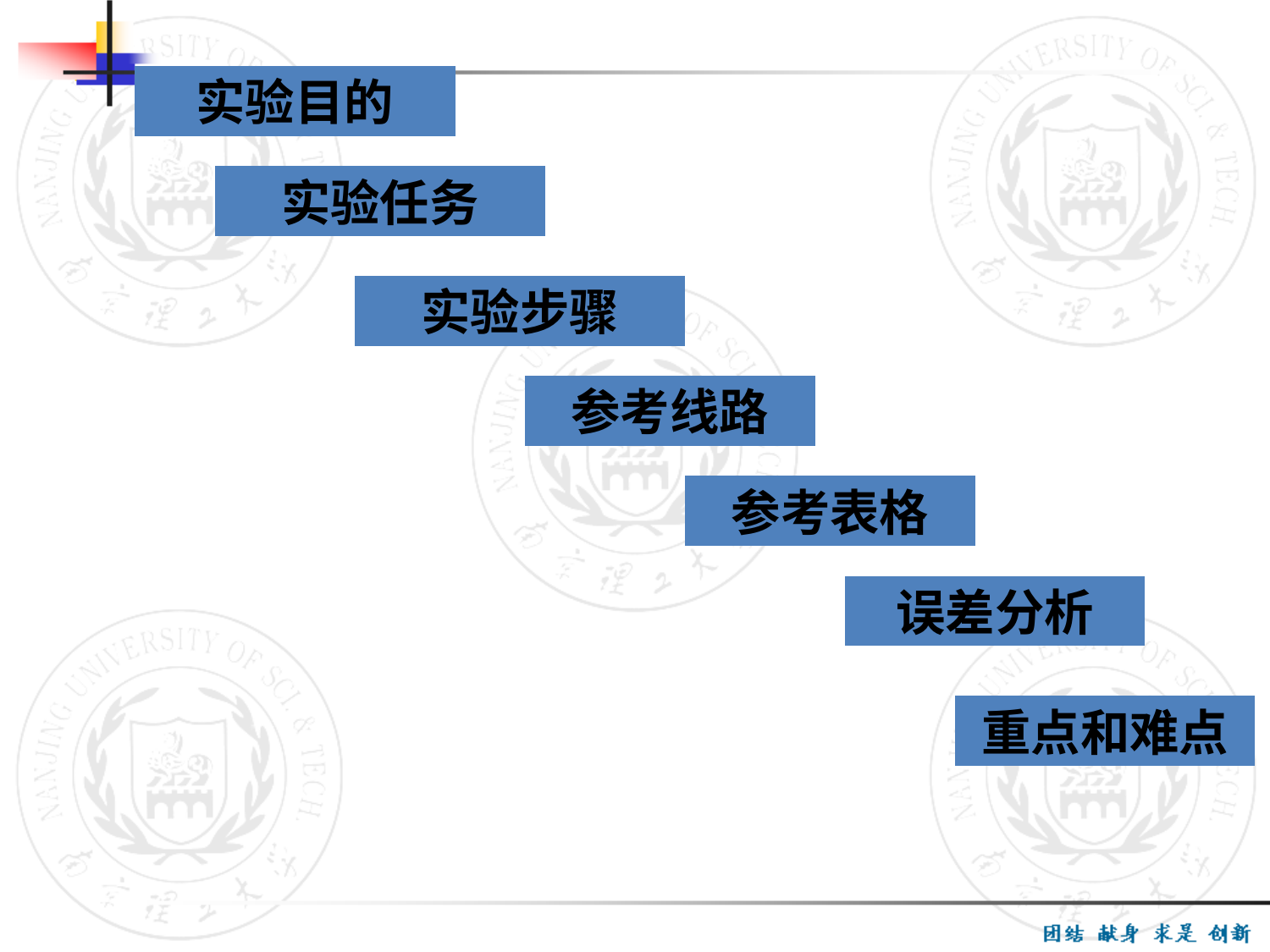

实验目的
实验任务
实验步骤
参考线路
参考表格
误差分析
重点和难点